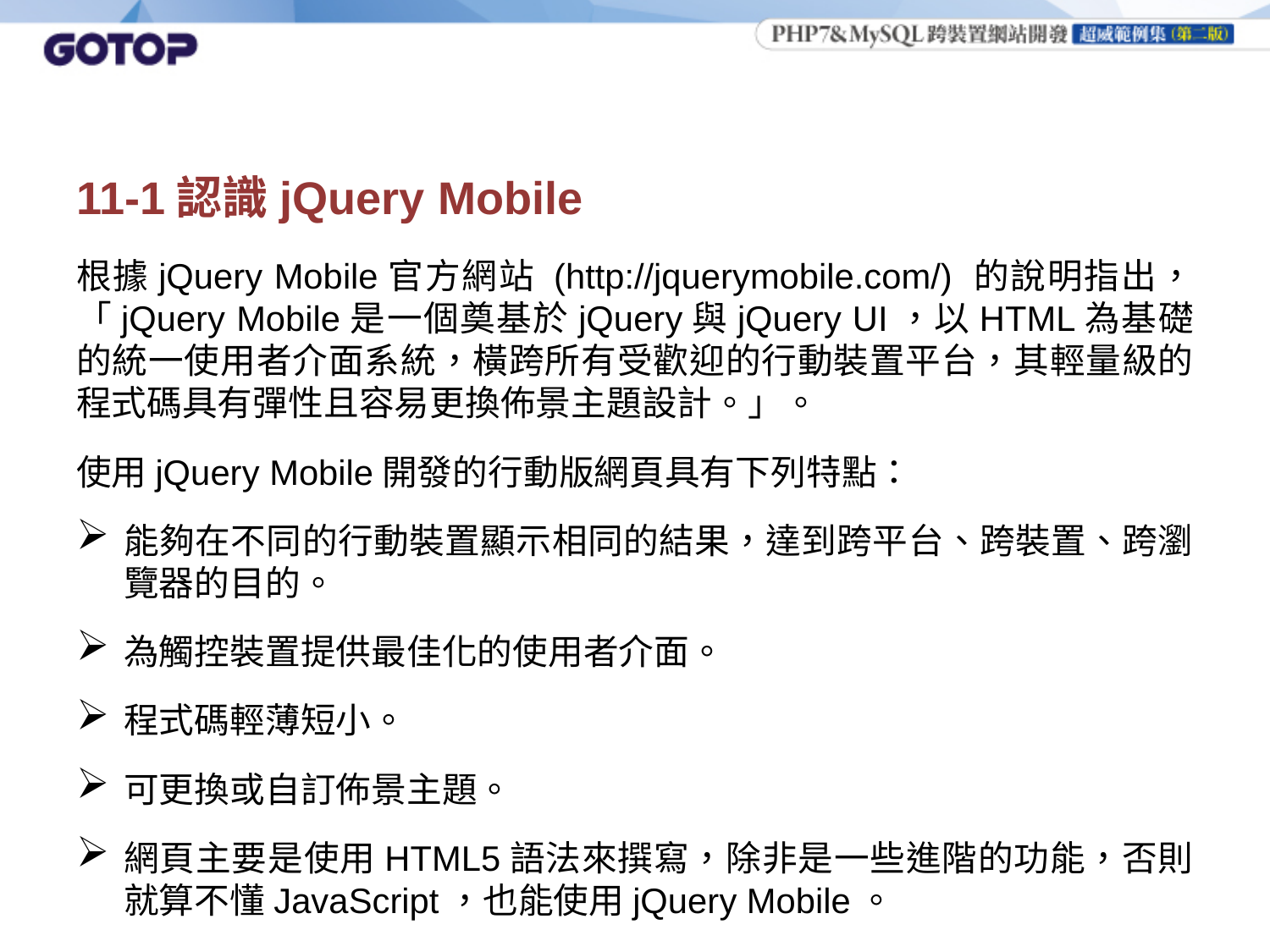

# 11-1認識jQuery Mobile
根據jQuery Mobile官方網站 (http://jquerymobile.com/) 的說明指出，「jQuery Mobile是一個奠基於jQuery與jQuery UI，以HTML為基礎的統一使用者介面系統，橫跨所有受歡迎的行動裝置平台，其輕量級的程式碼具有彈性且容易更換佈景主題設計。」。
使用jQuery Mobile開發的行動版網頁具有下列特點：
能夠在不同的行動裝置顯示相同的結果，達到跨平台、跨裝置、跨瀏覽器的目的。
為觸控裝置提供最佳化的使用者介面。
程式碼輕薄短小。
可更換或自訂佈景主題。
網頁主要是使用HTML5語法來撰寫，除非是一些進階的功能，否則就算不懂JavaScript，也能使用jQuery Mobile。